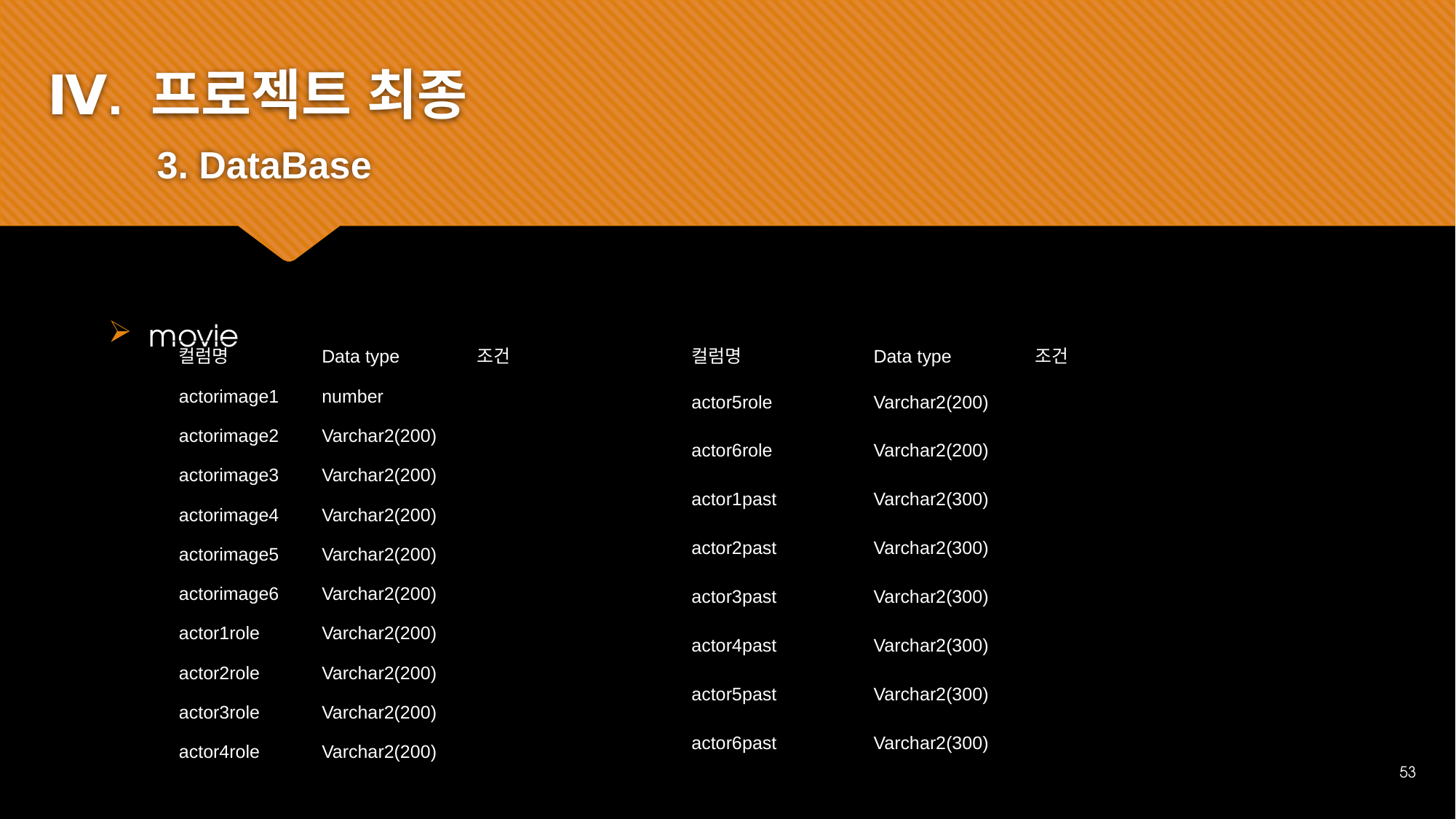

Ⅳ. 프로젝트 최종
	3. DataBase
#

movie

| 컬럼명 | Data type | 조건 |
| --- | --- | --- |
| actorimage1 | number |  |
| actorimage2 | Varchar2(200) |  |
| actorimage3 | Varchar2(200) |  |
| actorimage4 | Varchar2(200) |  |
| actorimage5 | Varchar2(200) |  |
| actorimage6 | Varchar2(200) |  |
| actor1role | Varchar2(200) |  |
| actor2role | Varchar2(200) |  |
| actor3role | Varchar2(200) |  |
| actor4role | Varchar2(200) |  |
| 컬럼명 | Data type | 조건 |
| --- | --- | --- |
| actor5role | Varchar2(200) |  |
| actor6role | Varchar2(200) |  |
| actor1past | Varchar2(300) |  |
| actor2past | Varchar2(300) |  |
| actor3past | Varchar2(300) |  |
| actor4past | Varchar2(300) |  |
| actor5past | Varchar2(300) |  |
| actor6past | Varchar2(300) |  |
53